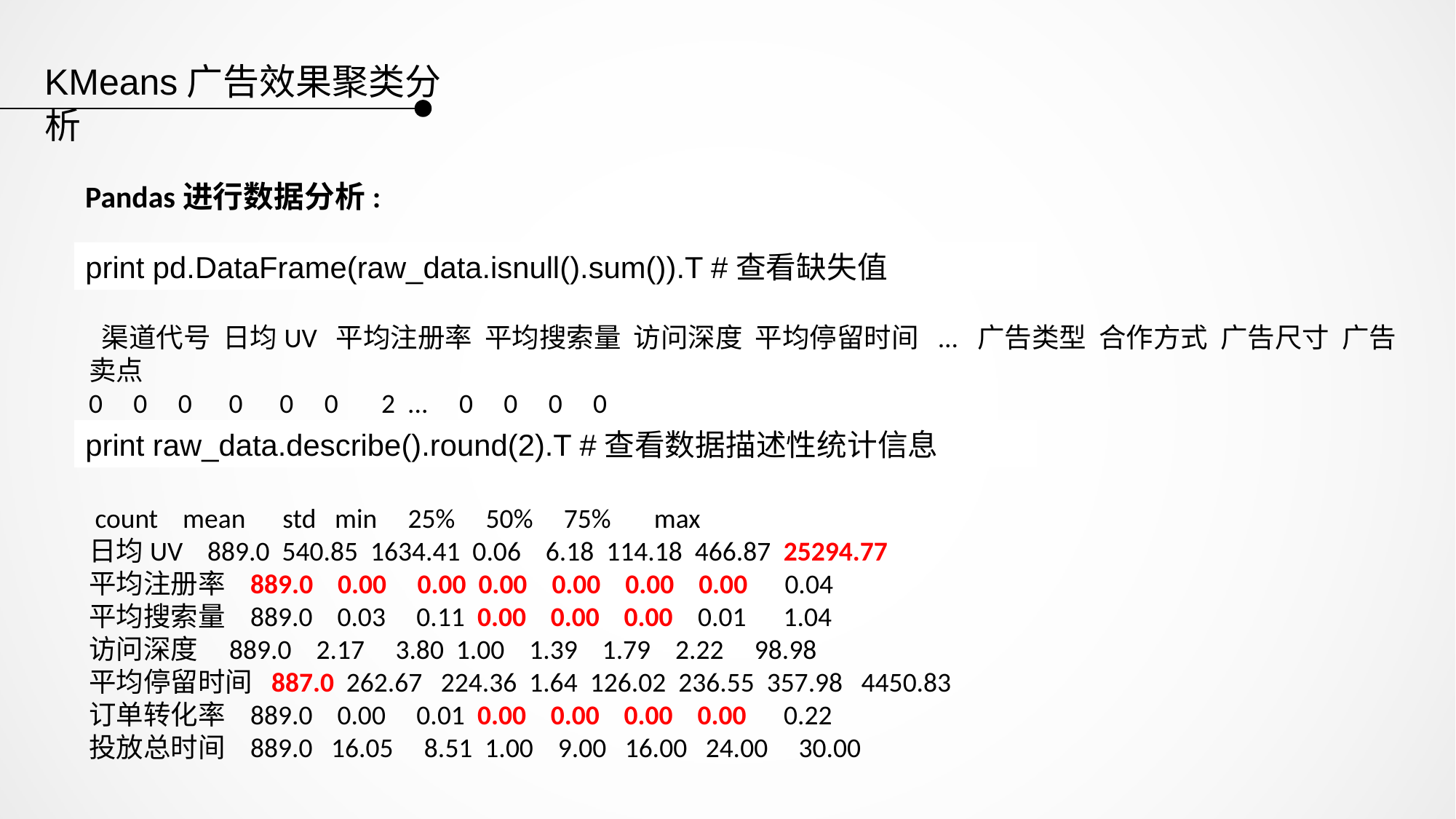

KMeans广告效果聚类分析

Pandas进行数据分析:
print pd.DataFrame(raw_data.isnull().sum()).T #查看缺失值
 渠道代号  日均UV  平均注册率  平均搜索量  访问深度  平均停留时间  ...  广告类型  合作方式  广告尺寸  广告卖点
0     0     0      0      0     0       2  ...     0     0     0     0
print raw_data.describe().round(2).T #查看数据描述性统计信息
 count    mean      std   min     25%     50%     75%       max
日均UV    889.0  540.85  1634.41  0.06    6.18  114.18  466.87  25294.77
平均注册率   889.0    0.00     0.00  0.00    0.00    0.00    0.00      0.04
平均搜索量   889.0    0.03     0.11  0.00    0.00    0.00    0.01      1.04
访问深度    889.0    2.17     3.80  1.00    1.39    1.79    2.22     98.98
平均停留时间  887.0  262.67   224.36  1.64  126.02  236.55  357.98   4450.83
订单转化率   889.0    0.00     0.01  0.00    0.00    0.00    0.00      0.22
投放总时间   889.0   16.05     8.51  1.00    9.00   16.00   24.00     30.00